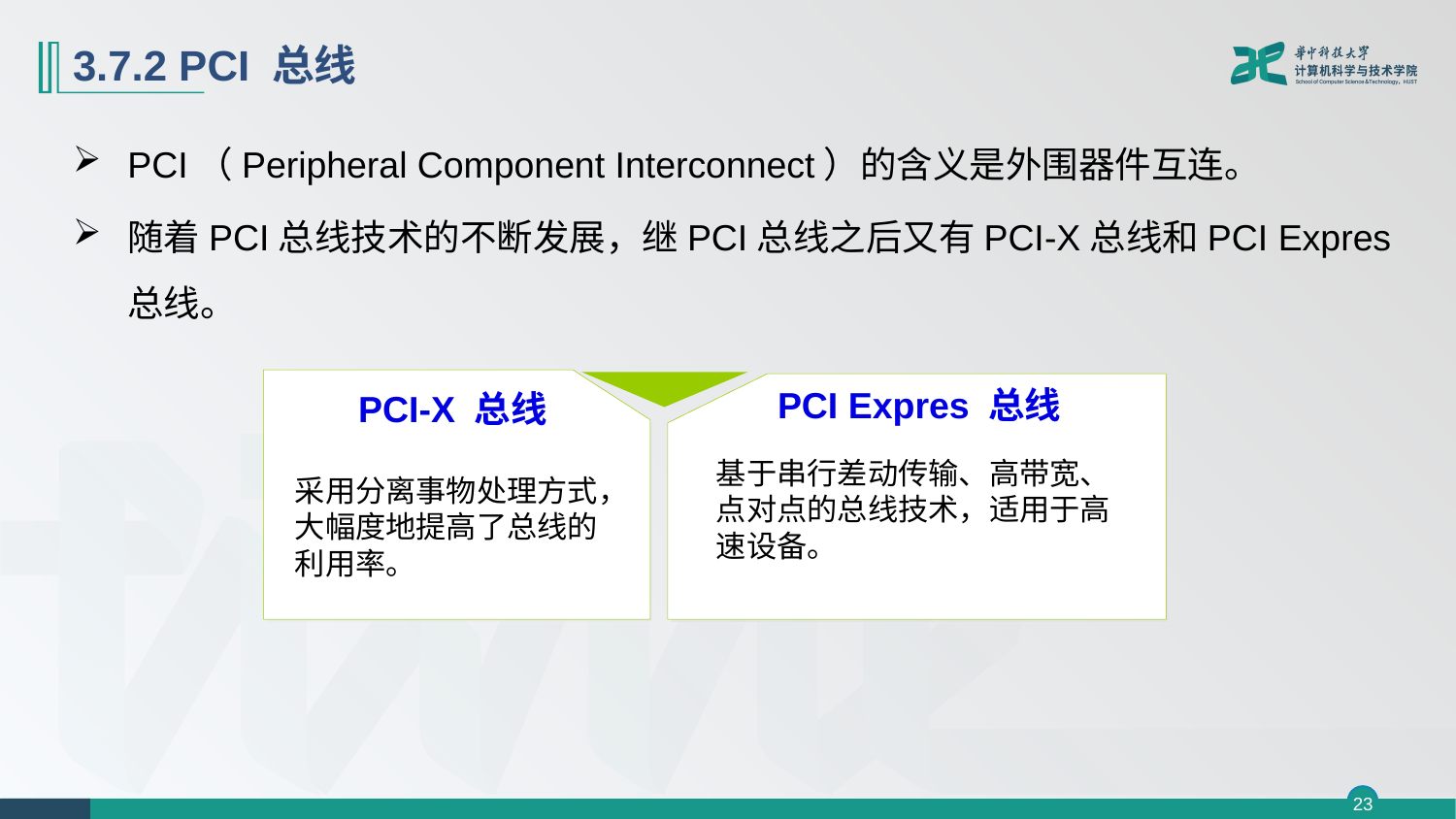

# 3.7.2 PCI 总线
PCI（Peripheral Component Interconnect）的含义是外围器件互连。
随着PCI总线技术的不断发展，继PCI总线之后又有PCI-X总线和PCI Expres总线。

PCI Expres 总线
PCI-X 总线
基于串行差动传输、高带宽、点对点的总线技术，适用于高速设备。
采用分离事物处理方式，大幅度地提高了总线的利用率。